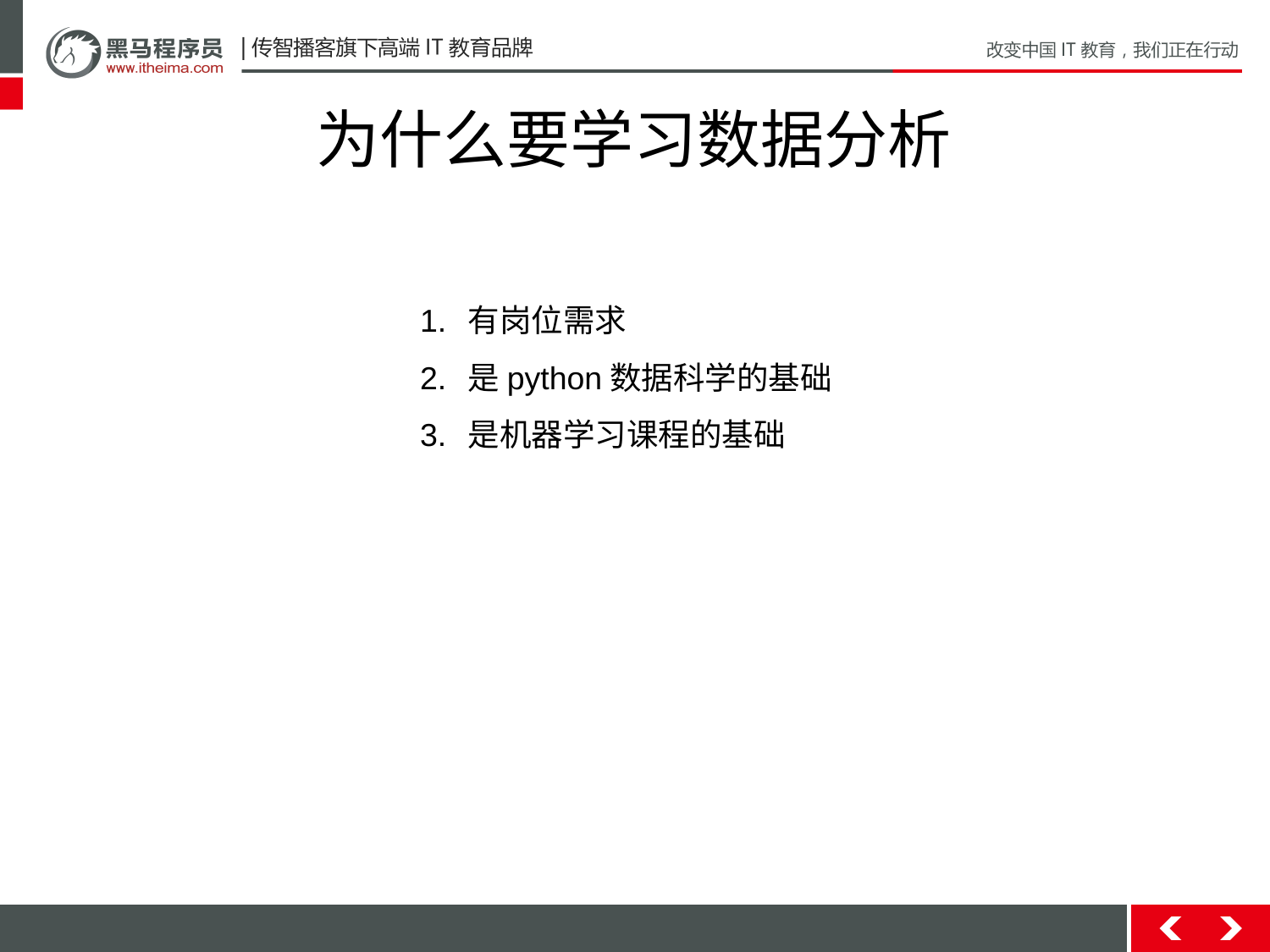

# 为什么要学习数据分析
有岗位需求
是python数据科学的基础
是机器学习课程的基础